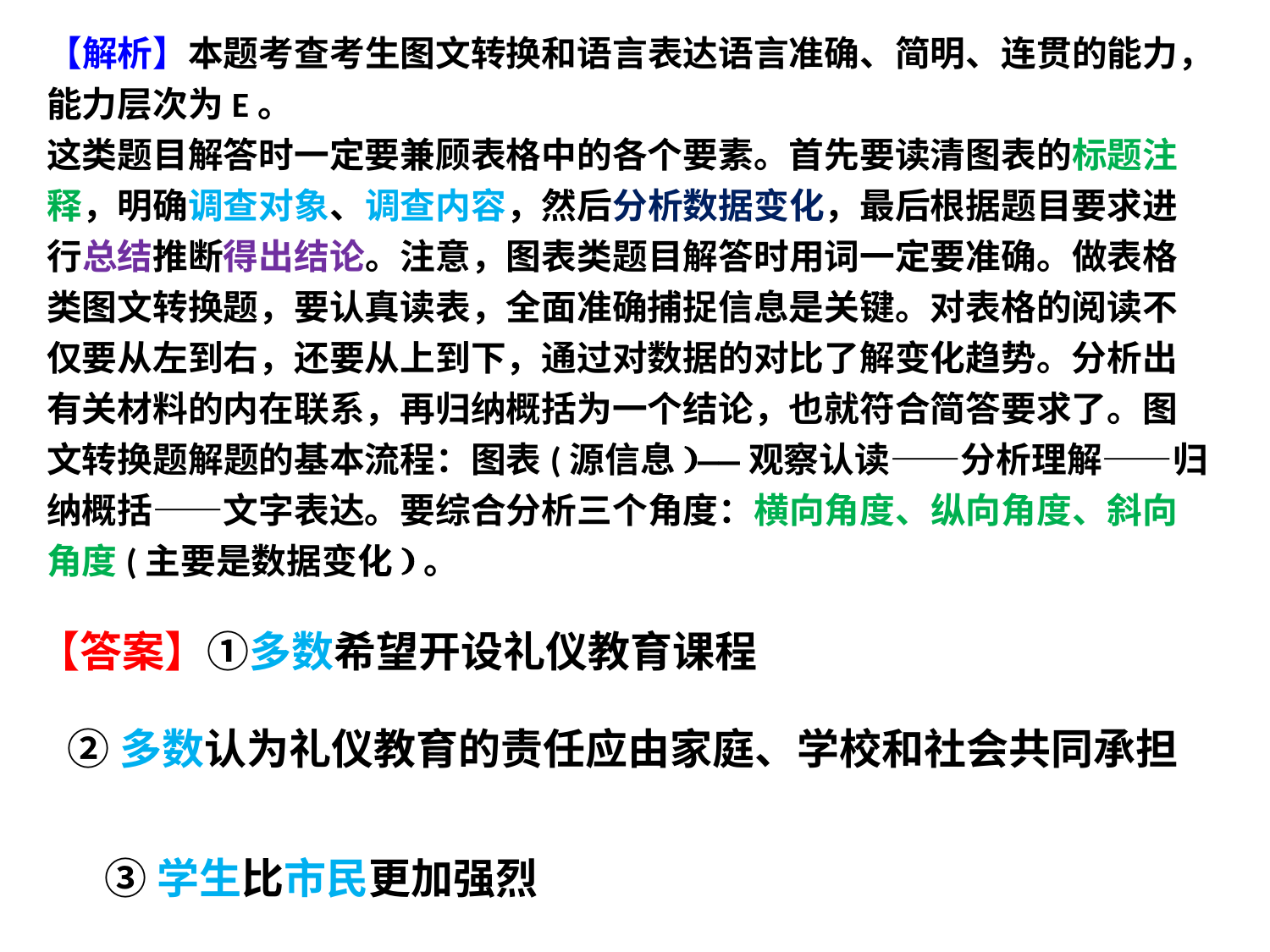

【解析】本题考查考生图文转换和语言表达语言准确、简明、连贯的能力，能力层次为E。
这类题目解答时一定要兼顾表格中的各个要素。首先要读清图表的标题注释，明确调查对象、调查内容，然后分析数据变化，最后根据题目要求进行总结推断得出结论。注意，图表类题目解答时用词一定要准确。做表格类图文转换题，要认真读表，全面准确捕捉信息是关键。对表格的阅读不仅要从左到右，还要从上到下，通过对数据的对比了解变化趋势。分析出有关材料的内在联系，再归纳概括为一个结论，也就符合简答要求了。图文转换题解题的基本流程：图表(源信息)——观察认读——分析理解——归纳概括——文字表达。要综合分析三个角度：横向角度、纵向角度、斜向角度(主要是数据变化)。
【答案】①多数希望开设礼仪教育课程
②多数认为礼仪教育的责任应由家庭、学校和社会共同承担
③学生比市民更加强烈